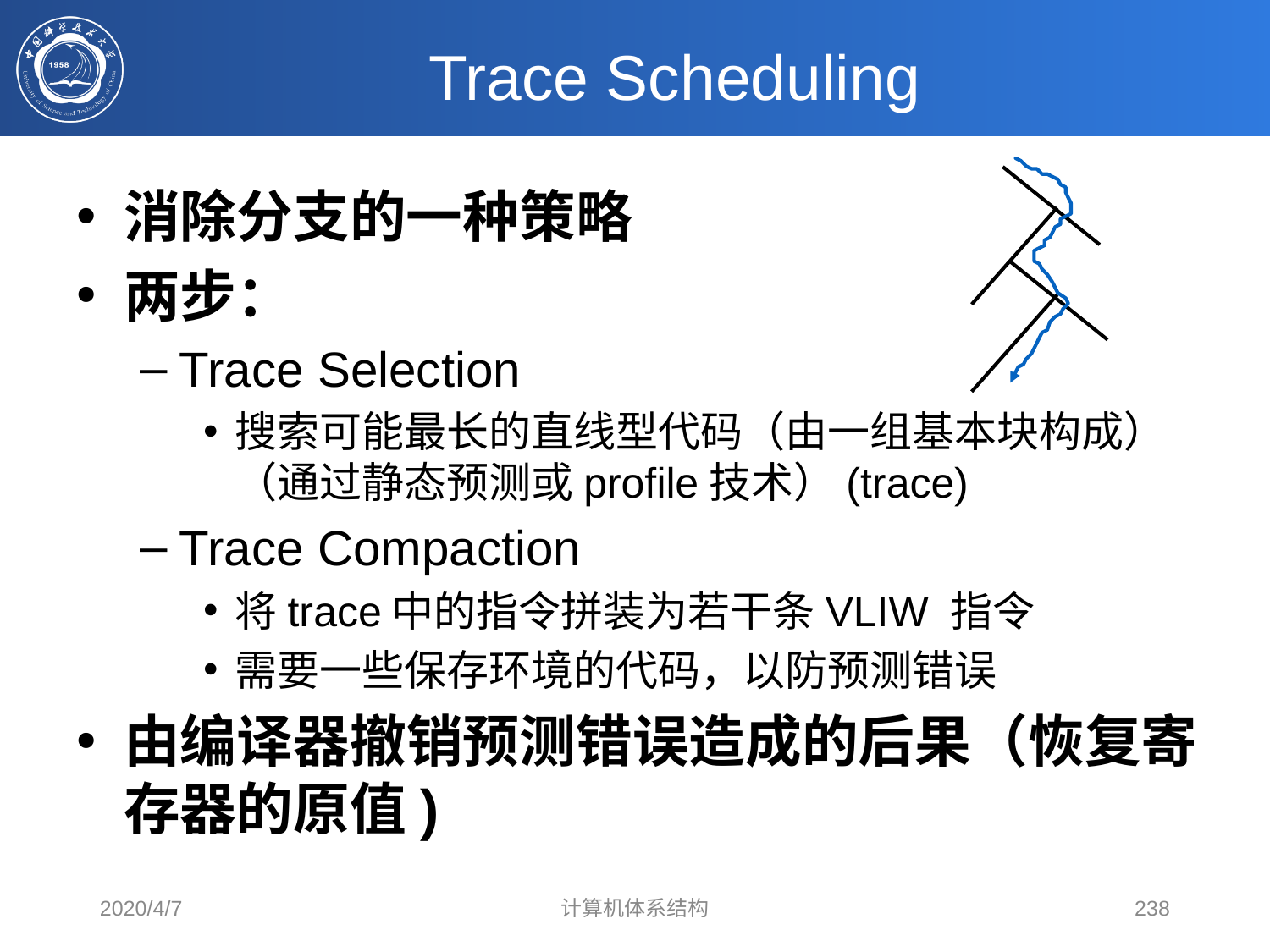

# Trace Scheduling

消除分支的一种策略
两步：
Trace Selection
搜索可能最长的直线型代码（由一组基本块构成）（通过静态预测或profile技术）(trace)
Trace Compaction
将trace中的指令拼装为若干条VLIW 指令
需要一些保存环境的代码，以防预测错误
由编译器撤销预测错误造成的后果（恢复寄存器的原值)

2020/4/7
计算机体系结构
238